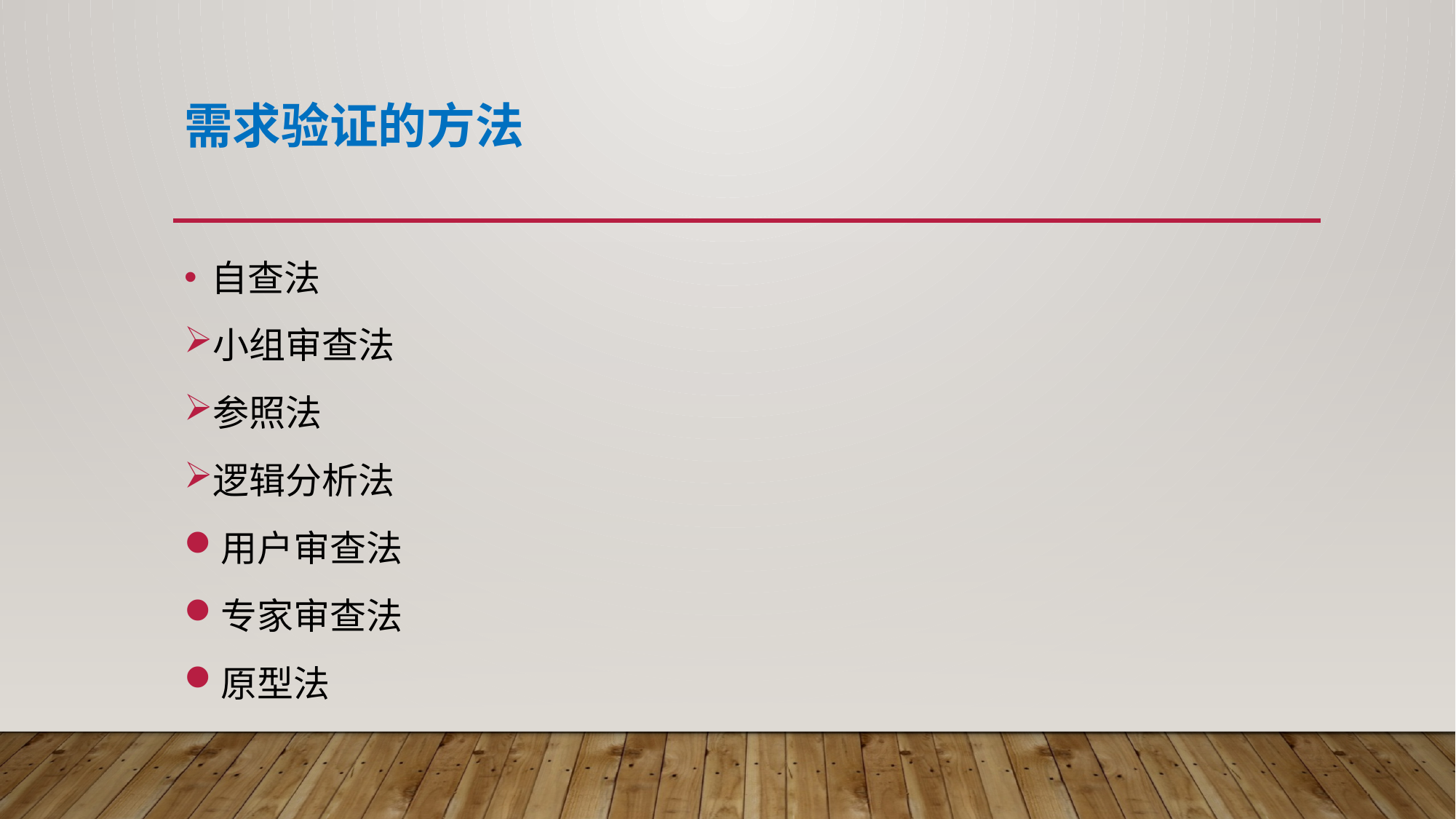

# 需求验证的方法
自查法
小组审查法
参照法
逻辑分析法
用户审查法
专家审查法
原型法